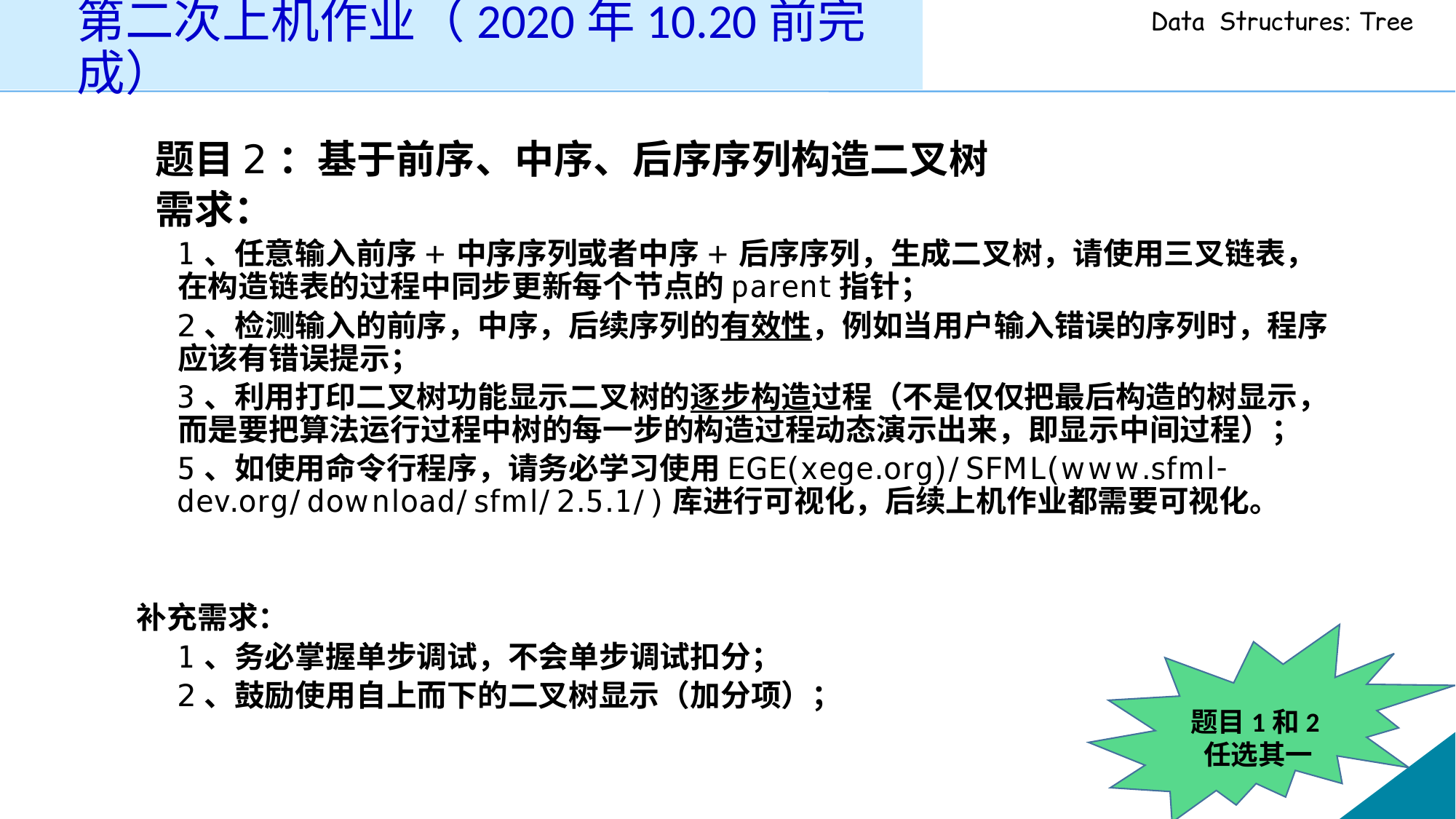

# 第二次上机作业（2020年10.20前完成）
 题目2：基于前序、中序、后序序列构造二叉树
 需求：
	1、任意输入前序+中序序列或者中序+后序序列，生成二叉树，请使用三叉链表，在构造链表的过程中同步更新每个节点的parent指针；
	2、检测输入的前序，中序，后续序列的有效性，例如当用户输入错误的序列时，程序应该有错误提示；
	3、利用打印二叉树功能显示二叉树的逐步构造过程（不是仅仅把最后构造的树显示，而是要把算法运行过程中树的每一步的构造过程动态演示出来，即显示中间过程）；
	5、如使用命令行程序，请务必学习使用EGE(xege.org)/SFML(www.sfml-dev.org/download/sfml/2.5.1/)库进行可视化，后续上机作业都需要可视化。

补充需求：
	1、务必掌握单步调试，不会单步调试扣分；
	2、鼓励使用自上而下的二叉树显示（加分项）；
题目1和2任选其一